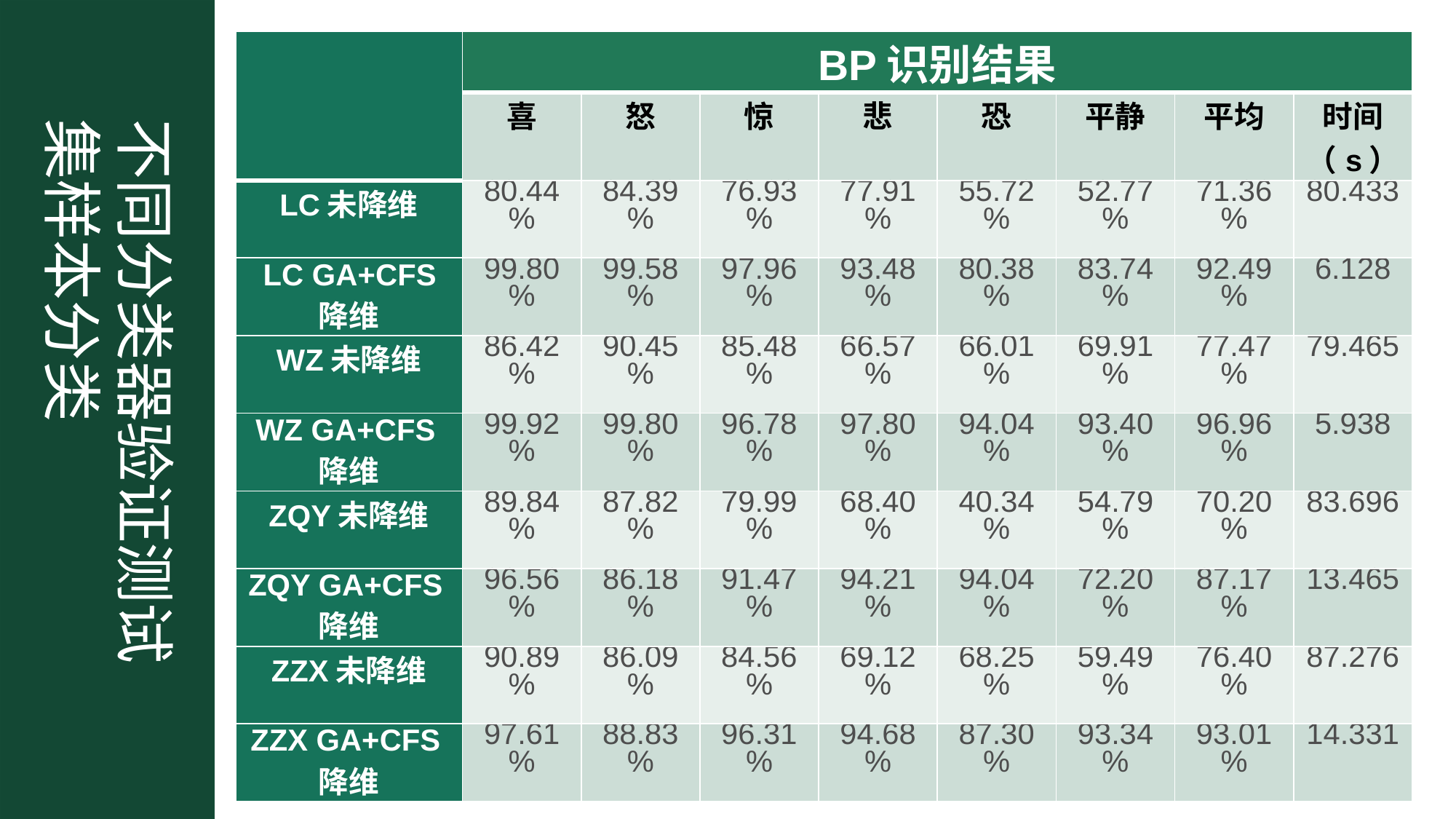

|  | BP识别结果 |  |  |  |  |  |  |  |
| --- | --- | --- | --- | --- | --- | --- | --- | --- |
|  | 喜 | 怒 | 惊 | 悲 | 恐 | 平静 | 平均 | 时间（s） |
| LC未降维 | 80.44% | 84.39% | 76.93% | 77.91% | 55.72% | 52.77% | 71.36% | 80.433 |
| LC GA+CFS降维 | 99.80% | 99.58% | 97.96% | 93.48% | 80.38% | 83.74% | 92.49% | 6.128 |
| WZ未降维 | 86.42% | 90.45% | 85.48% | 66.57% | 66.01% | 69.91% | 77.47% | 79.465 |
| WZ GA+CFS降维 | 99.92% | 99.80% | 96.78% | 97.80% | 94.04% | 93.40% | 96.96% | 5.938 |
| ZQY未降维 | 89.84% | 87.82% | 79.99% | 68.40% | 40.34% | 54.79% | 70.20% | 83.696 |
| ZQY GA+CFS降维 | 96.56% | 86.18% | 91.47% | 94.21% | 94.04% | 72.20% | 87.17% | 13.465 |
| ZZX未降维 | 90.89% | 86.09% | 84.56% | 69.12% | 68.25% | 59.49% | 76.40% | 87.276 |
| ZZX GA+CFS降维 | 97.61% | 88.83% | 96.31% | 94.68% | 87.30% | 93.34% | 93.01% | 14.331 |
不同分类器验证测试集样本分类